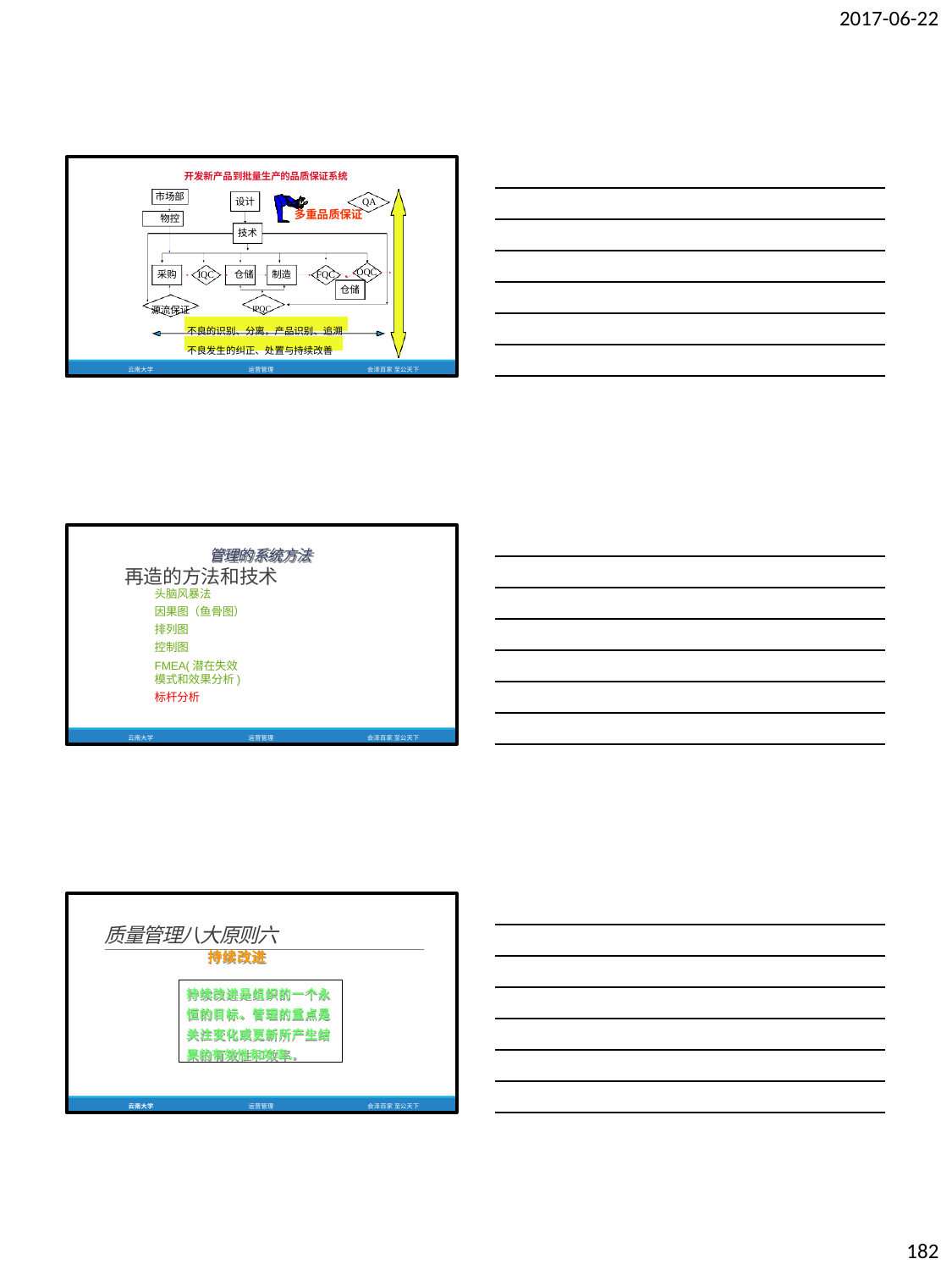

2017-06-22

开发新产品到批量生产的品质保证系统

市场部

设计
QA
多重品质保证
物控

技术

OQC
仓储
采购	IQC       仓储	制造	FQC

源流保证	IPQC
不良的识别、分离，产品识别、追溯 不良发生的纠正、处置与持续改善

云南大学
运营管理
会泽百家 至公天下

管理的系统方法
再造的方法和技术
头脑风暴法
因果图（鱼骨图） 排列图
控制图
FMEA(潜在失效模式和效果分析)
标杆分析

云南大学
运营管理
会泽百家 至公天下

质量管理八大原则六
持续改进

持续改进是组织的一个永 恒的目标。管理的重点是 关注变化或更新所产生结 果的有效性和效率。

云南大学
运营管理
会泽百家 至公天下

182